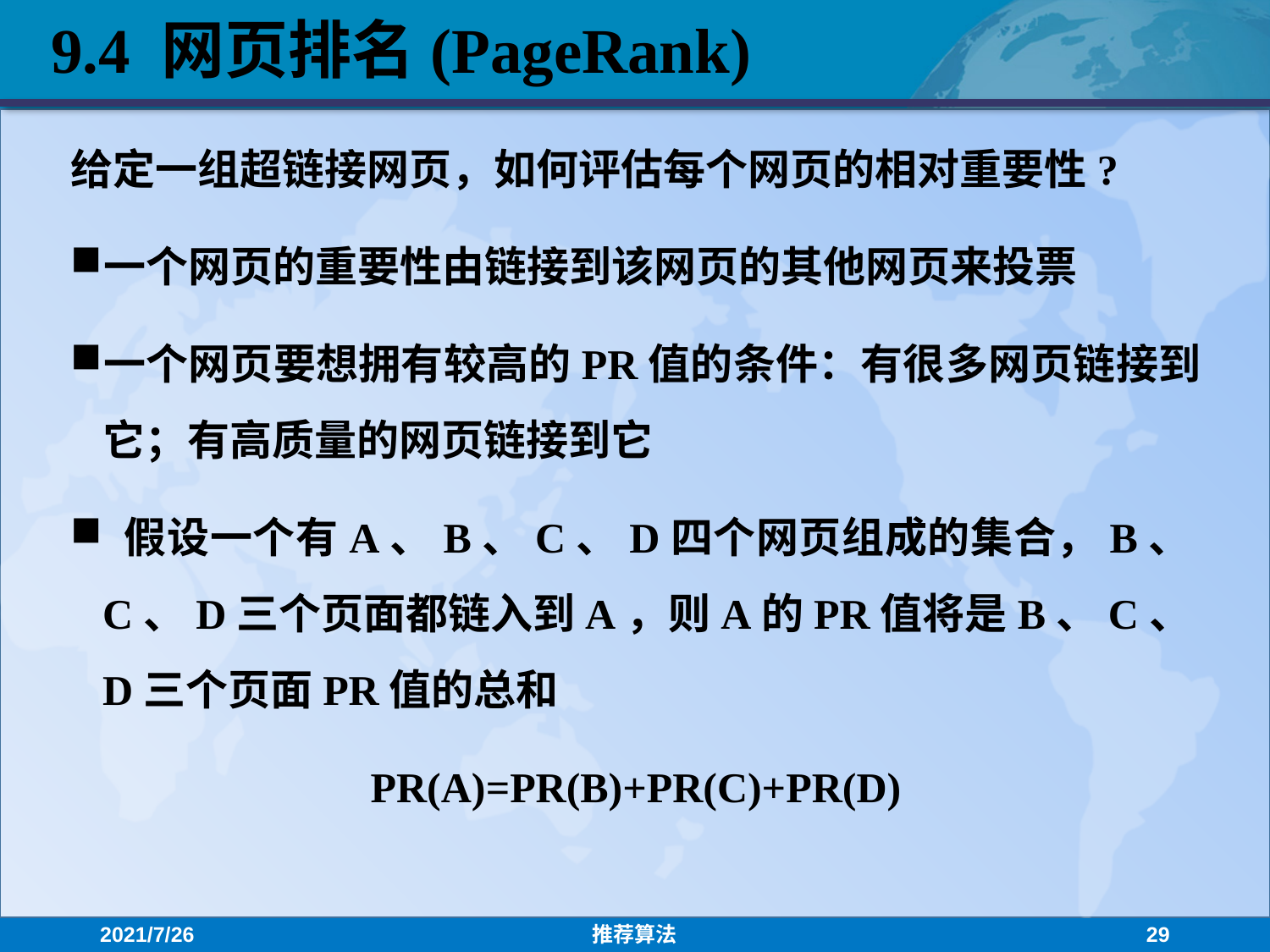

9.4 网页排名(PageRank)
给定一组超链接网页，如何评估每个网页的相对重要性?
一个网页的重要性由链接到该网页的其他网页来投票
一个网页要想拥有较高的PR值的条件：有很多网页链接到它；有高质量的网页链接到它
 假设一个有A、B、C、D四个网页组成的集合，B、C、D三个页面都链入到A，则A的PR值将是B、C、D三个页面PR值的总和
PR(A)=PR(B)+PR(C)+PR(D)
2021/7/26
推荐算法
29